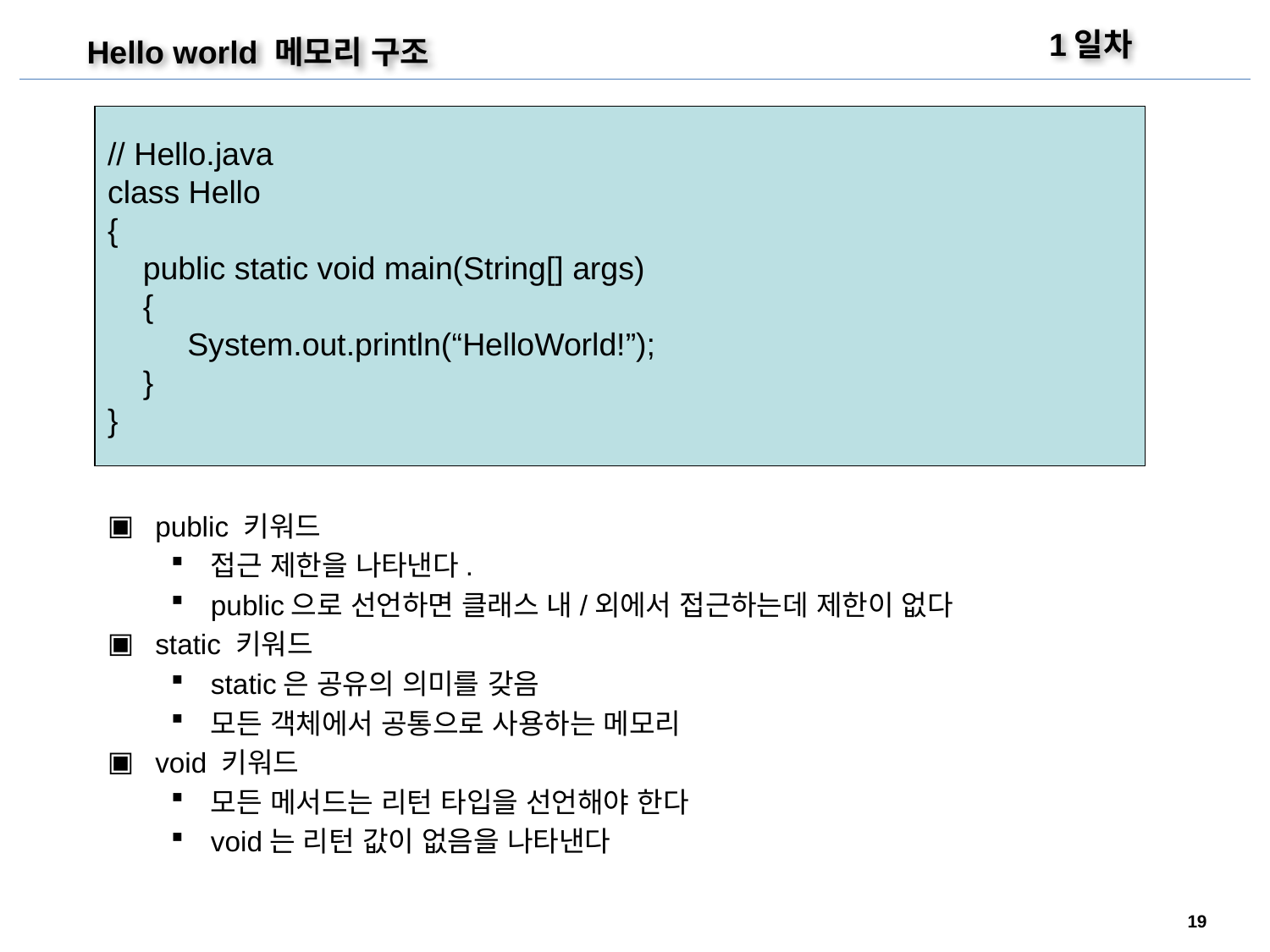

1일차
Hello world 메모리 구조
// Hello.java
class Hello
{
    public static void main(String[] args)
    {
         System.out.println(“HelloWorld!”);
    }
}
public 키워드
접근 제한을 나타낸다.
public으로 선언하면 클래스 내/외에서 접근하는데 제한이 없다
static 키워드
static은 공유의 의미를 갖음
모든 객체에서 공통으로 사용하는 메모리
void 키워드
모든 메서드는 리턴 타입을 선언해야 한다
void는 리턴 값이 없음을 나타낸다